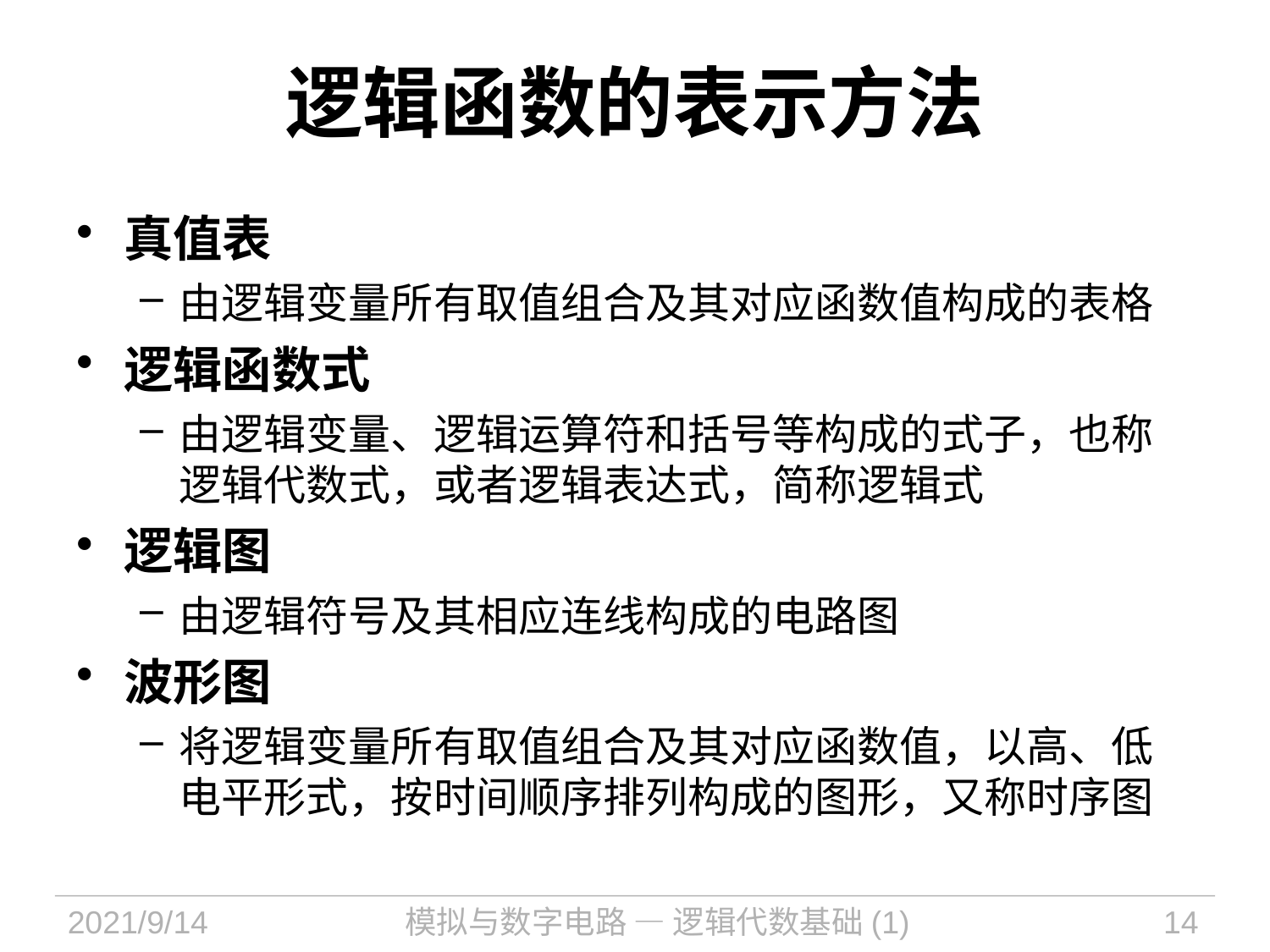

# 逻辑函数的表示方法
真值表
由逻辑变量所有取值组合及其对应函数值构成的表格
逻辑函数式
由逻辑变量、逻辑运算符和括号等构成的式子，也称逻辑代数式，或者逻辑表达式，简称逻辑式
逻辑图
由逻辑符号及其相应连线构成的电路图
波形图
将逻辑变量所有取值组合及其对应函数值，以高、低电平形式，按时间顺序排列构成的图形，又称时序图
2021/9/14
模拟与数字电路 — 逻辑代数基础(1)
14